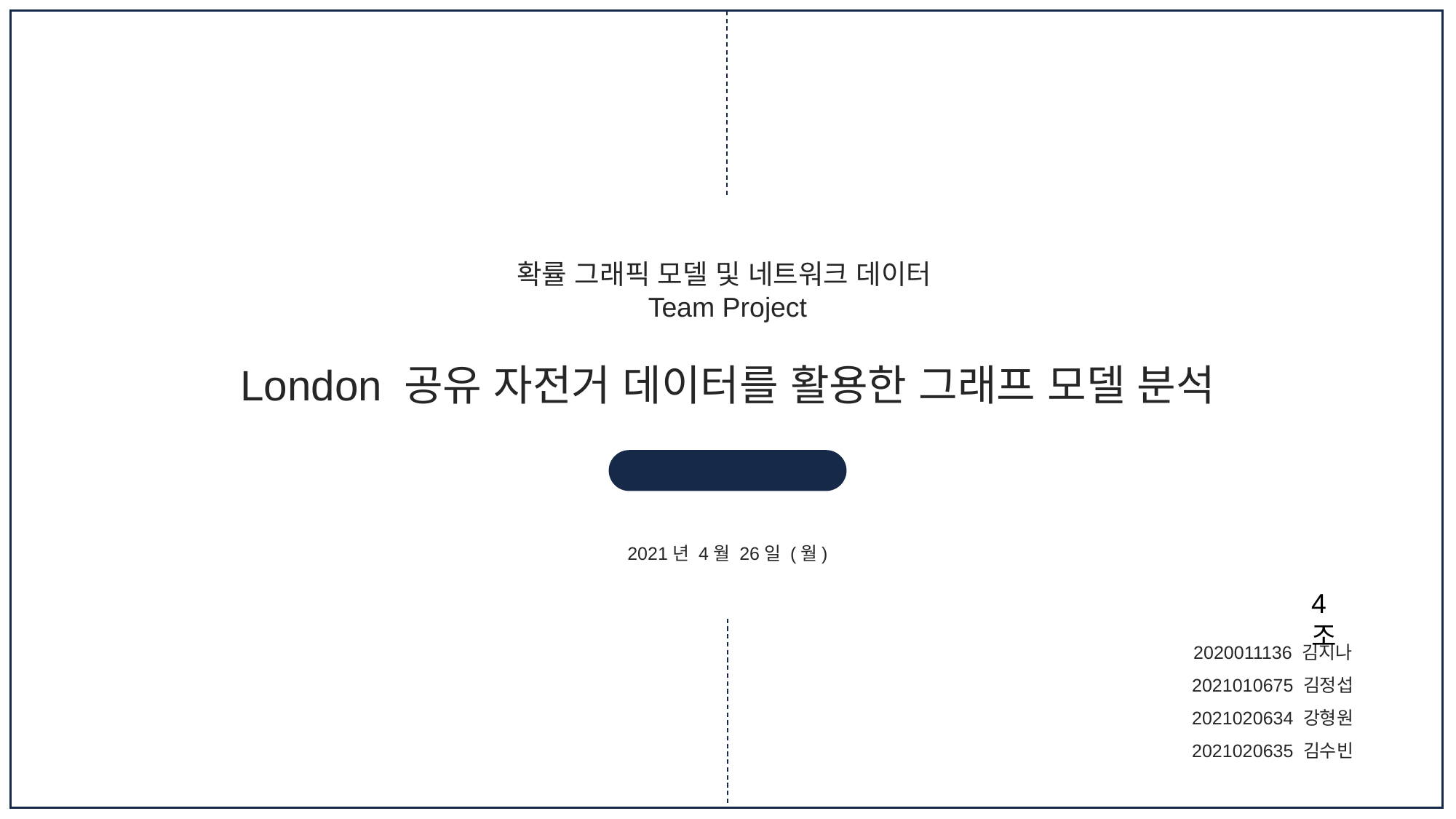

확률 그래픽 모델 및 네트워크 데이터Team Project
London 공유 자전거 데이터를 활용한 그래프 모델 분석
중간 발표
2021년 4월 26일 (월)
4조
2020011136 김지나
2021010675 김정섭
2021020634 강형원
2021020635 김수빈